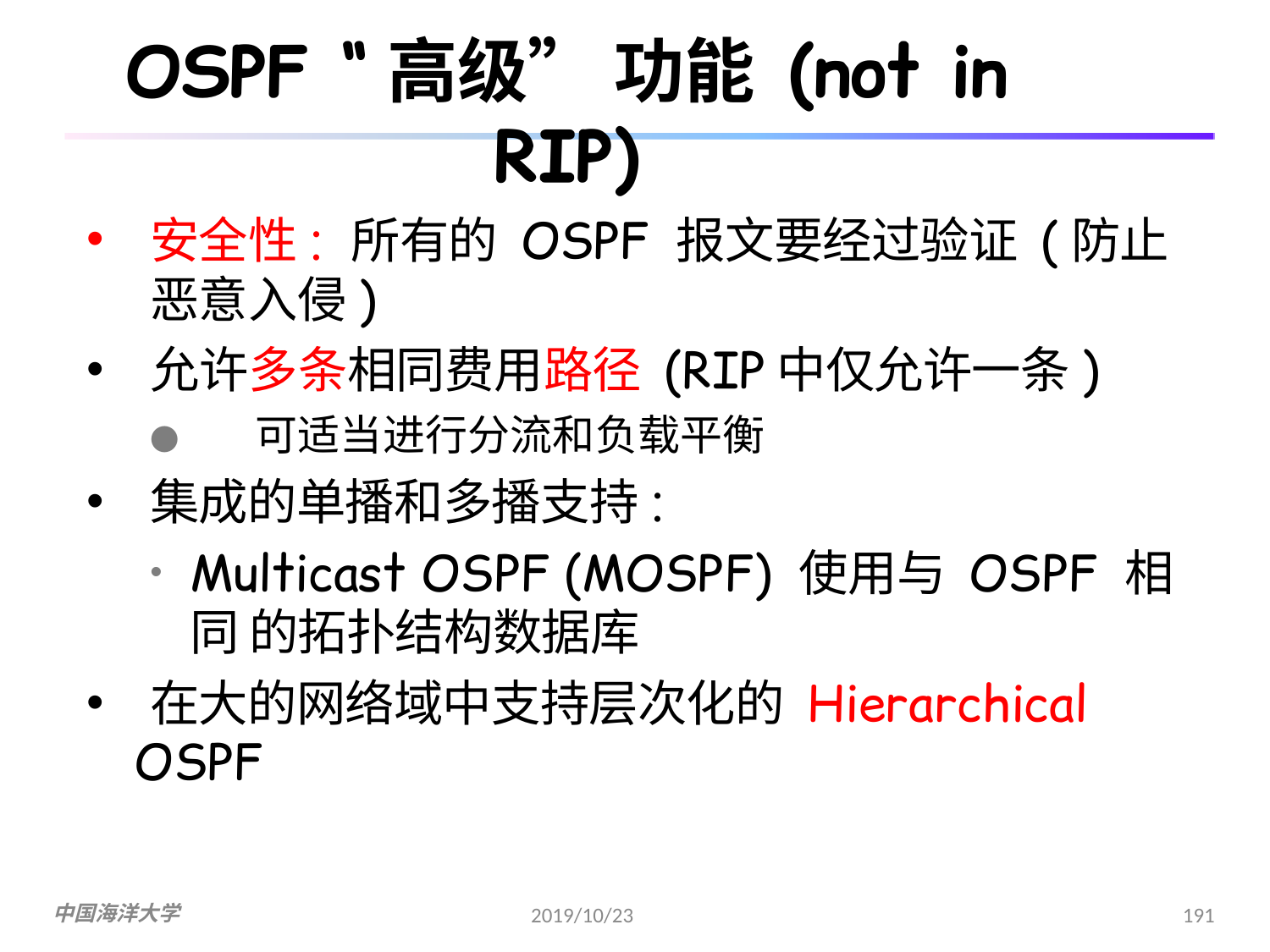

# OSPF “高级” 功能 (not in RIP)
安全性: 所有的 OSPF 报文要经过验证 (防止恶意入侵)

允许多条相同费用路径 (RIP中仅允许一条)

●	可适当进行分流和负载平衡

集成的单播和多播支持:

Multicast OSPF (MOSPF) 使用与 OSPF 相同 的拓扑结构数据库

在大的网络域中支持层次化的 Hierarchical
OSPF